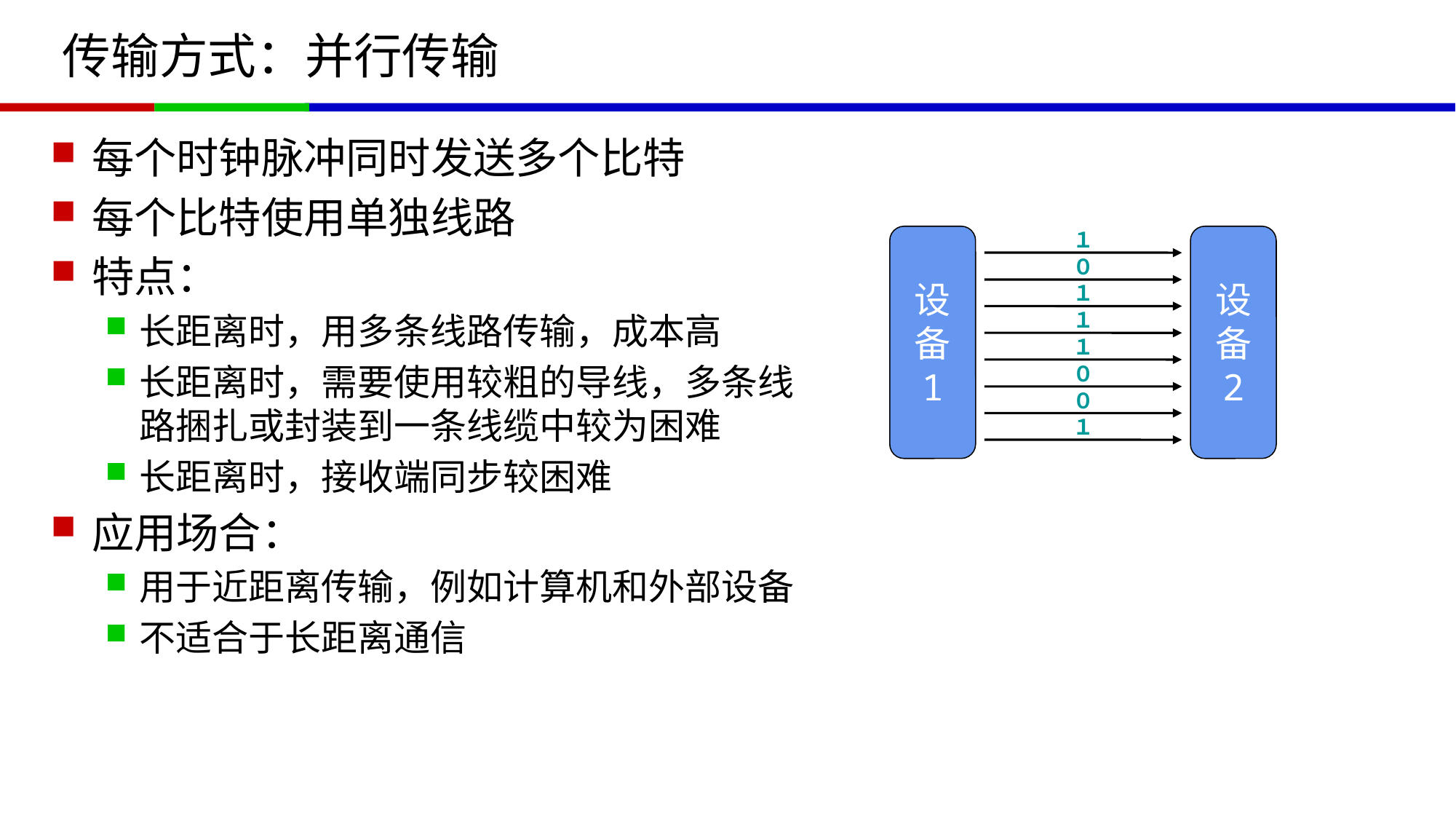

# 传输方式：并行传输
每个时钟脉冲同时发送多个比特
每个比特使用单独线路
特点：
长距离时，用多条线路传输，成本高
长距离时，需要使用较粗的导线，多条线路捆扎或封装到一条线缆中较为困难
长距离时，接收端同步较困难
应用场合：
用于近距离传输，例如计算机和外部设备
不适合于长距离通信

设
备
1
设
备
2
１

０
１
１
１
０
０
１
31